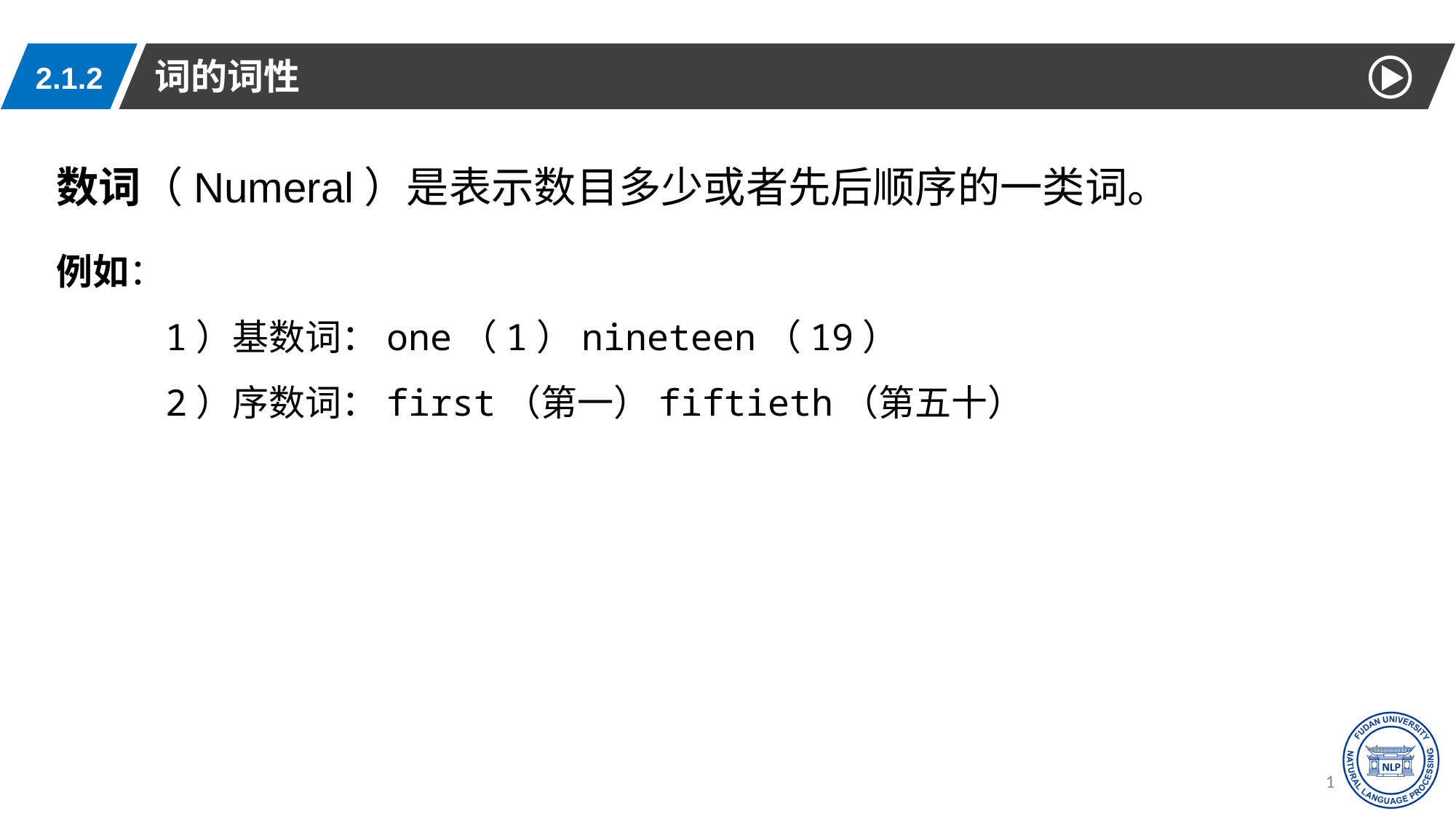

词的词性
2.1.2

数词（Numeral）是表示数目多少或者先后顺序的一类词。
例如：
1）基数词：one（1）nineteen（19）
2）序数词：first（第一）fiftieth（第五十）
14